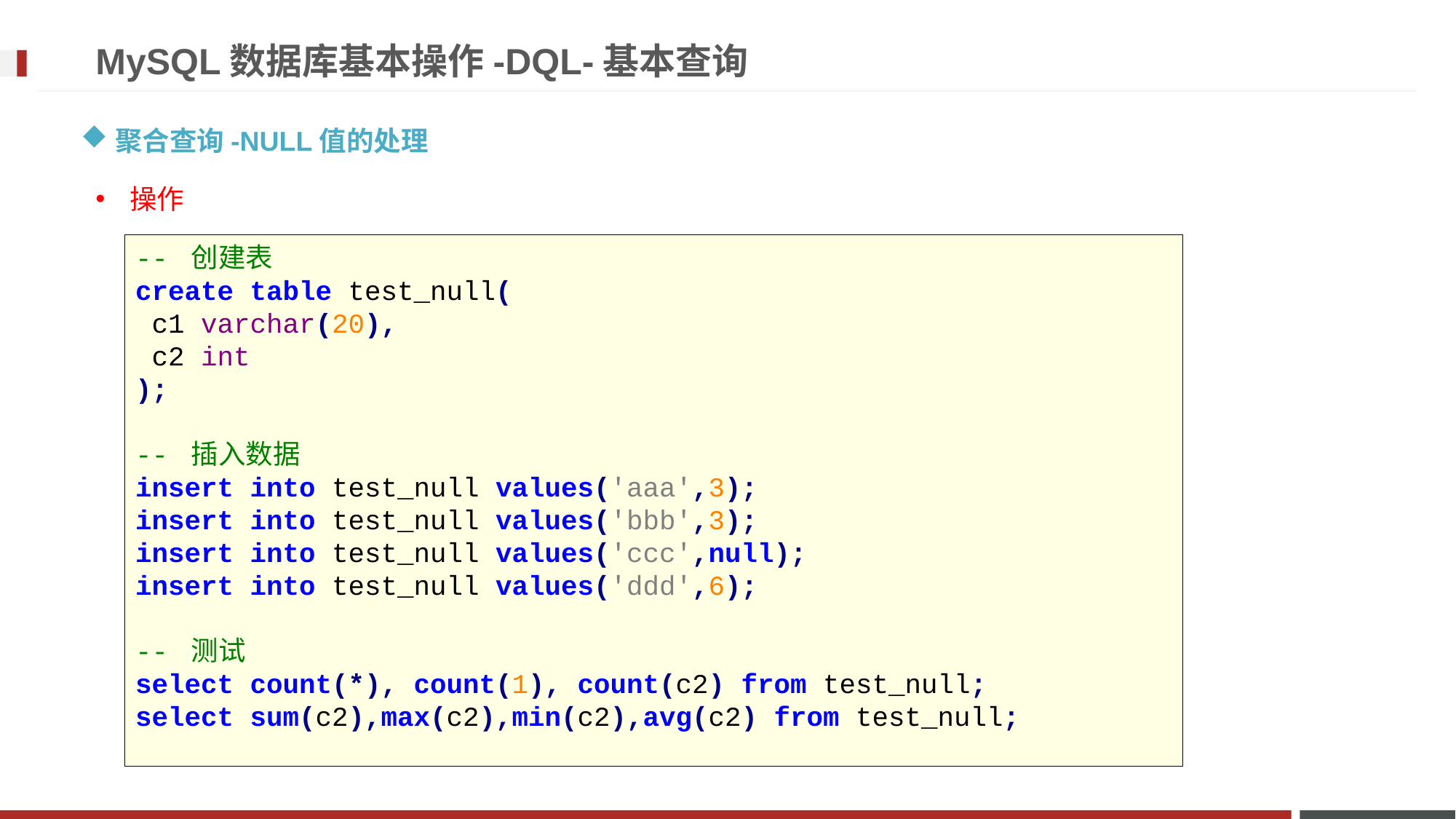

# MySQL数据库基本操作-DQL-基本查询
聚合查询-NULL值的处理
操作
-- 创建表
create table test_null(
 c1 varchar(20),
 c2 int
);

-- 插入数据
insert into test_null values('aaa',3);
insert into test_null values('bbb',3);
insert into test_null values('ccc',null);
insert into test_null values('ddd',6);

-- 测试
select count(*), count(1), count(c2) from test_null;
select sum(c2),max(c2),min(c2),avg(c2) from test_null;